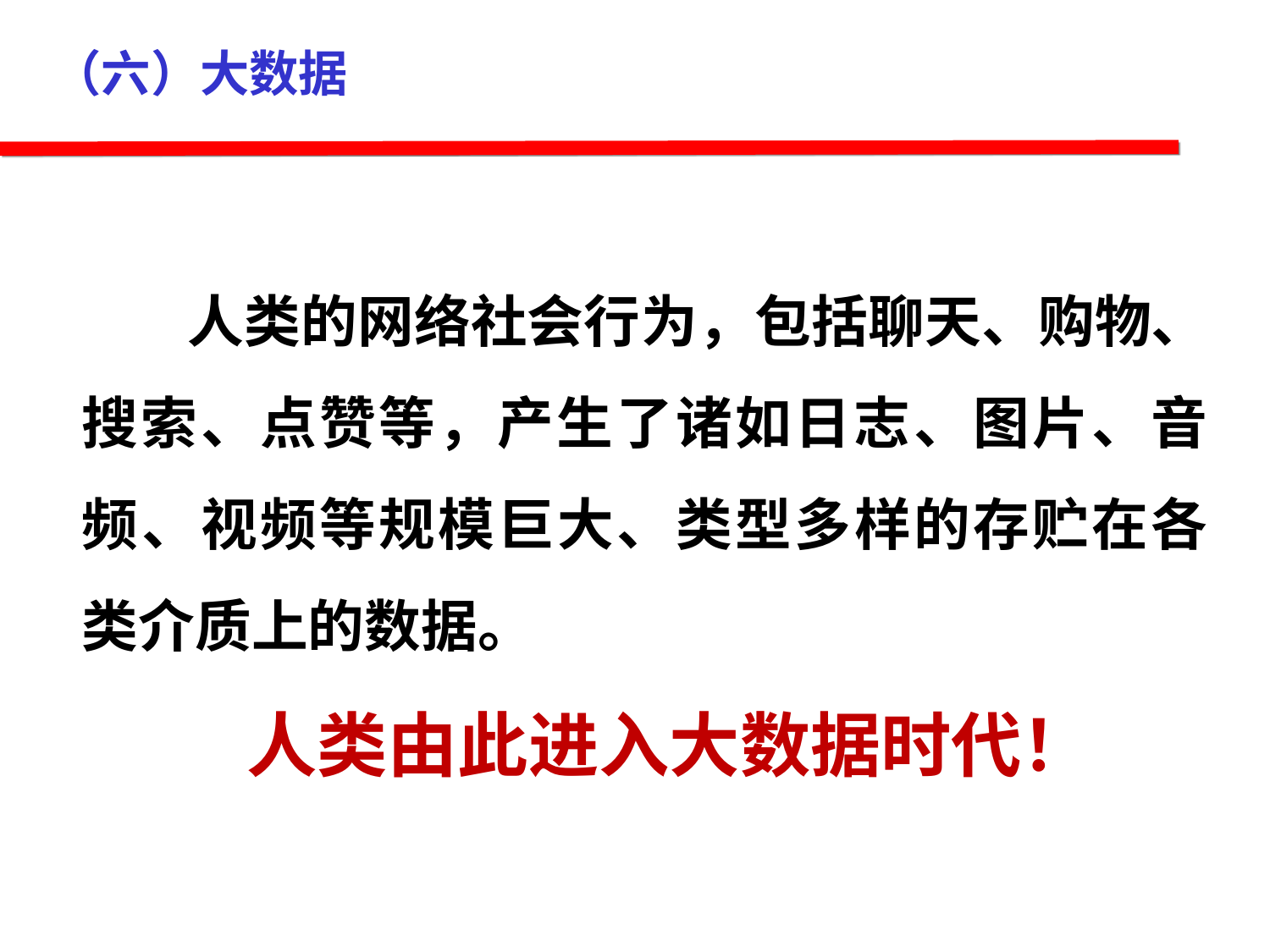

（六）大数据
       人类的网络社会行为，包括聊天、购物、搜索、点赞等，产生了诸如日志、图片、音频、视频等规模巨大、类型多样的存贮在各类介质上的数据。
人类由此进入大数据时代！